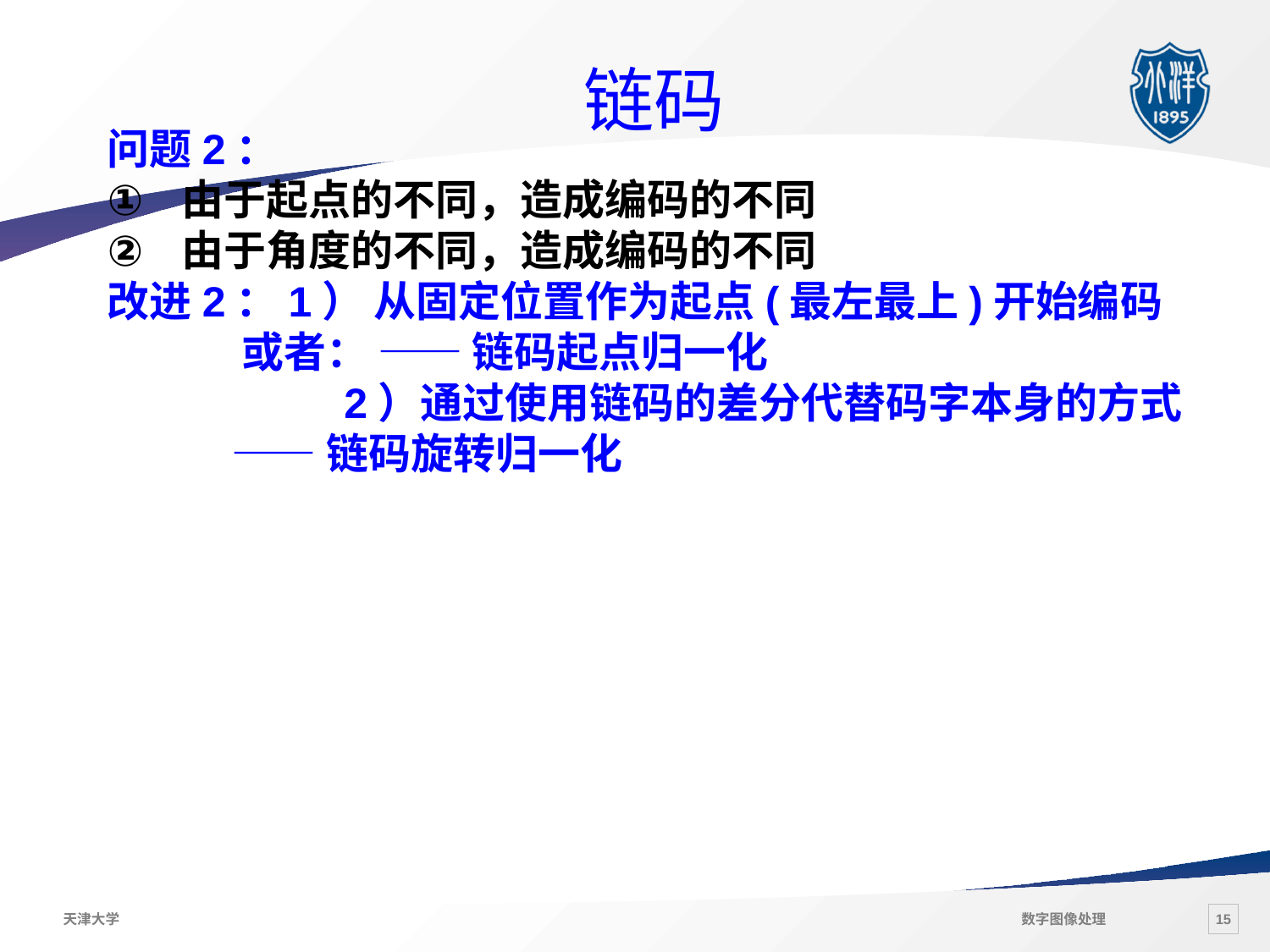

链码
问题2：
由于起点的不同，造成编码的不同
由于角度的不同，造成编码的不同
改进2：1） 从固定位置作为起点(最左最上)开始编码
             或者： —— 链码起点归一化
		   2）通过使用链码的差分代替码字本身的方式
             ——链码旋转归一化